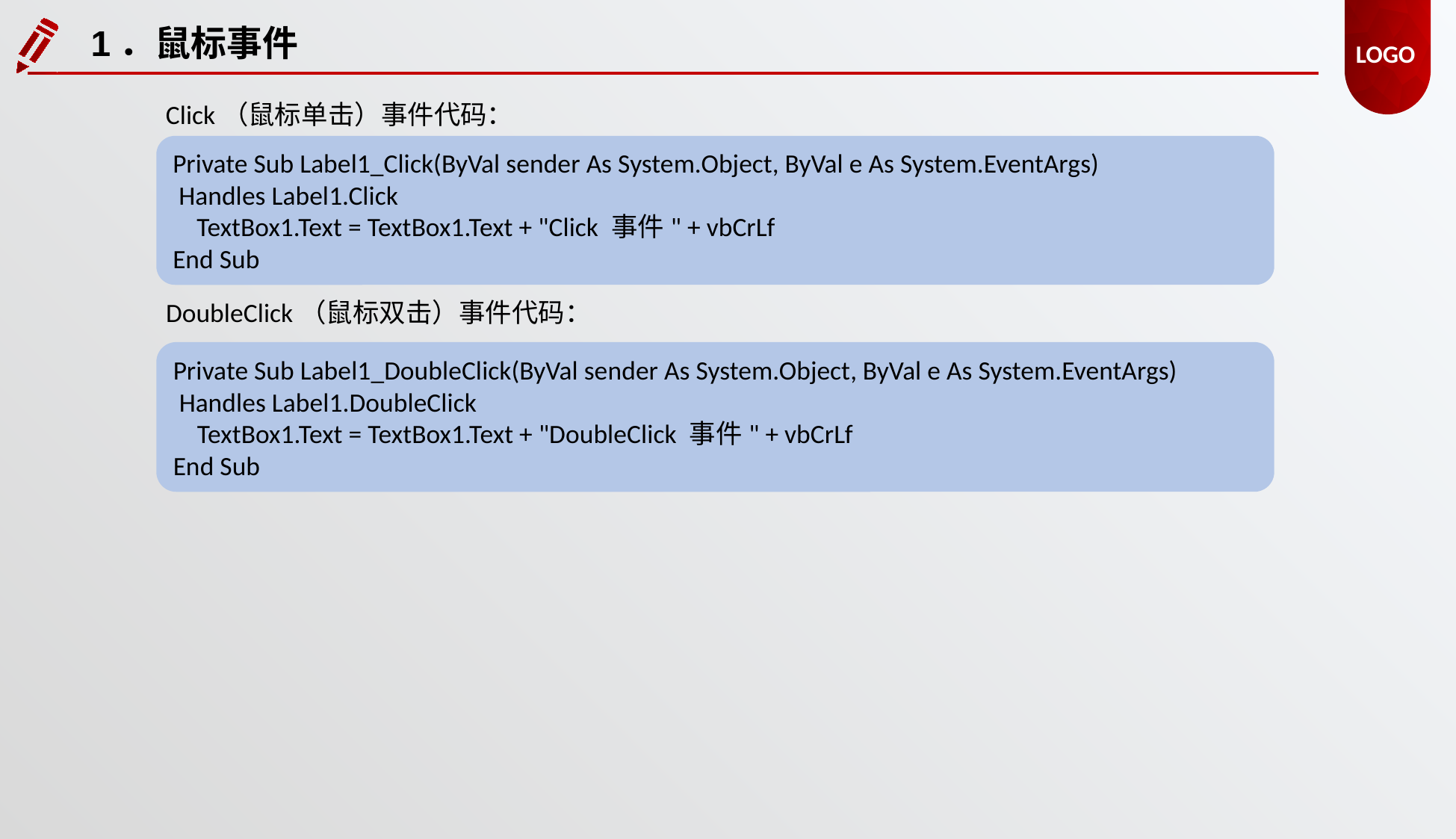

1．鼠标事件
Click（鼠标单击）事件代码：
Private Sub Label1_Click(ByVal sender As System.Object, ByVal e As System.EventArgs)
 Handles Label1.Click
    TextBox1.Text = TextBox1.Text + "Click 事件" + vbCrLf
End Sub
DoubleClick（鼠标双击）事件代码：
Private Sub Label1_DoubleClick(ByVal sender As System.Object, ByVal e As System.EventArgs)
 Handles Label1.DoubleClick
    TextBox1.Text = TextBox1.Text + "DoubleClick 事件" + vbCrLf
End Sub